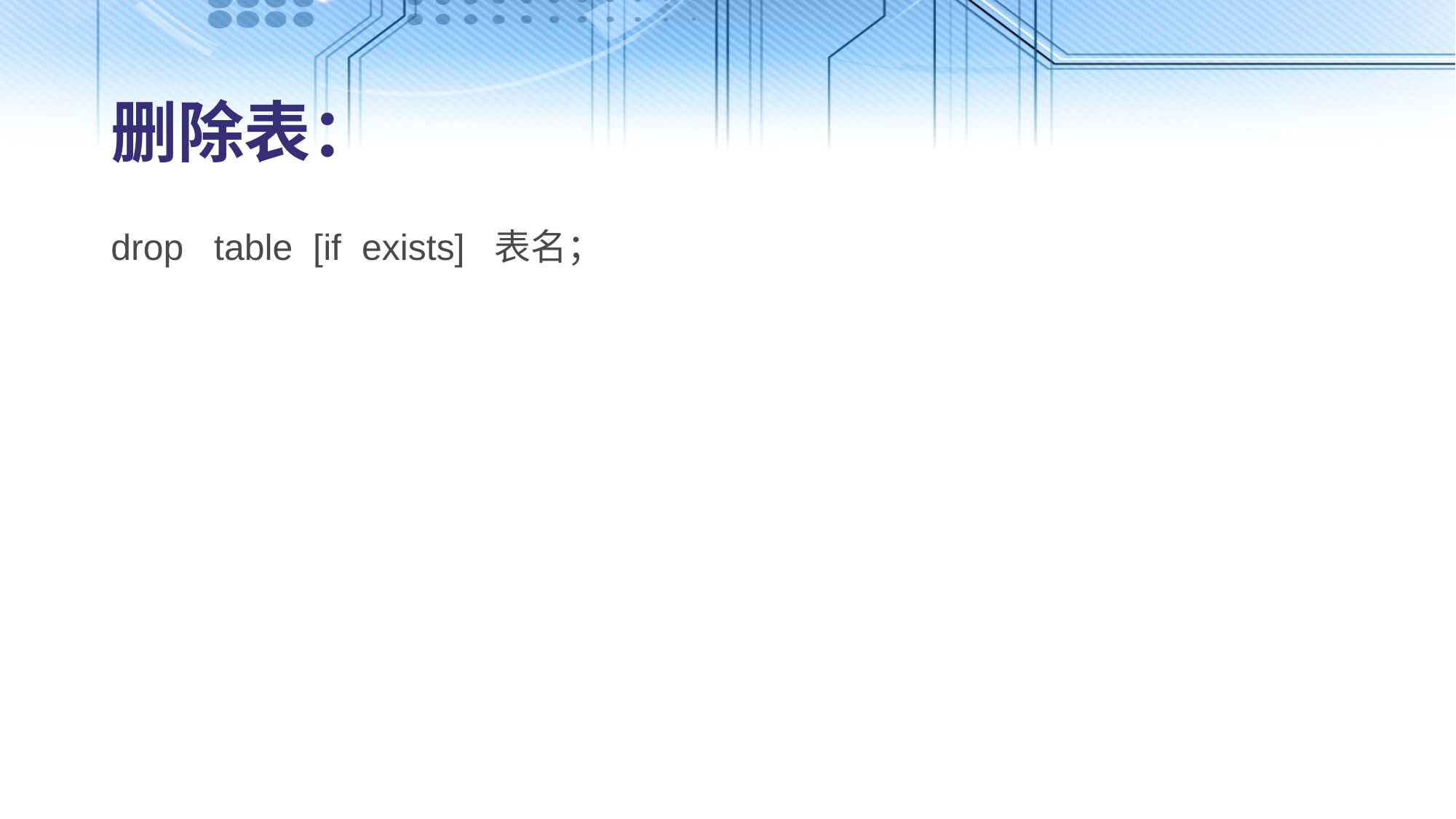

# 删除表：
drop   table  [if  exists]  表名；